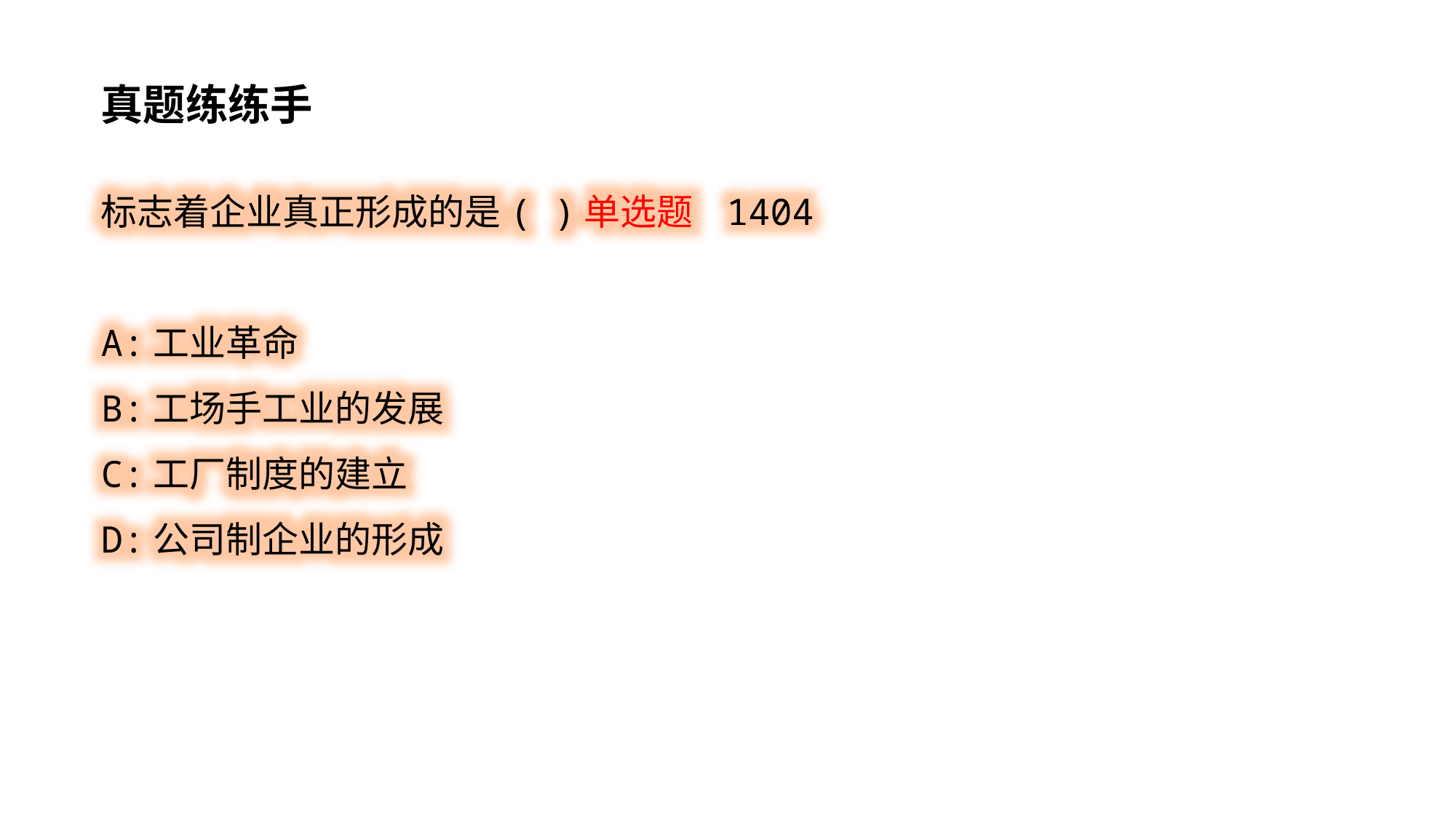

真题练练手
标志着企业真正形成的是( )单选题   1404

A:工业革命
B:工场手工业的发展
C:工厂制度的建立
D:公司制企业的形成